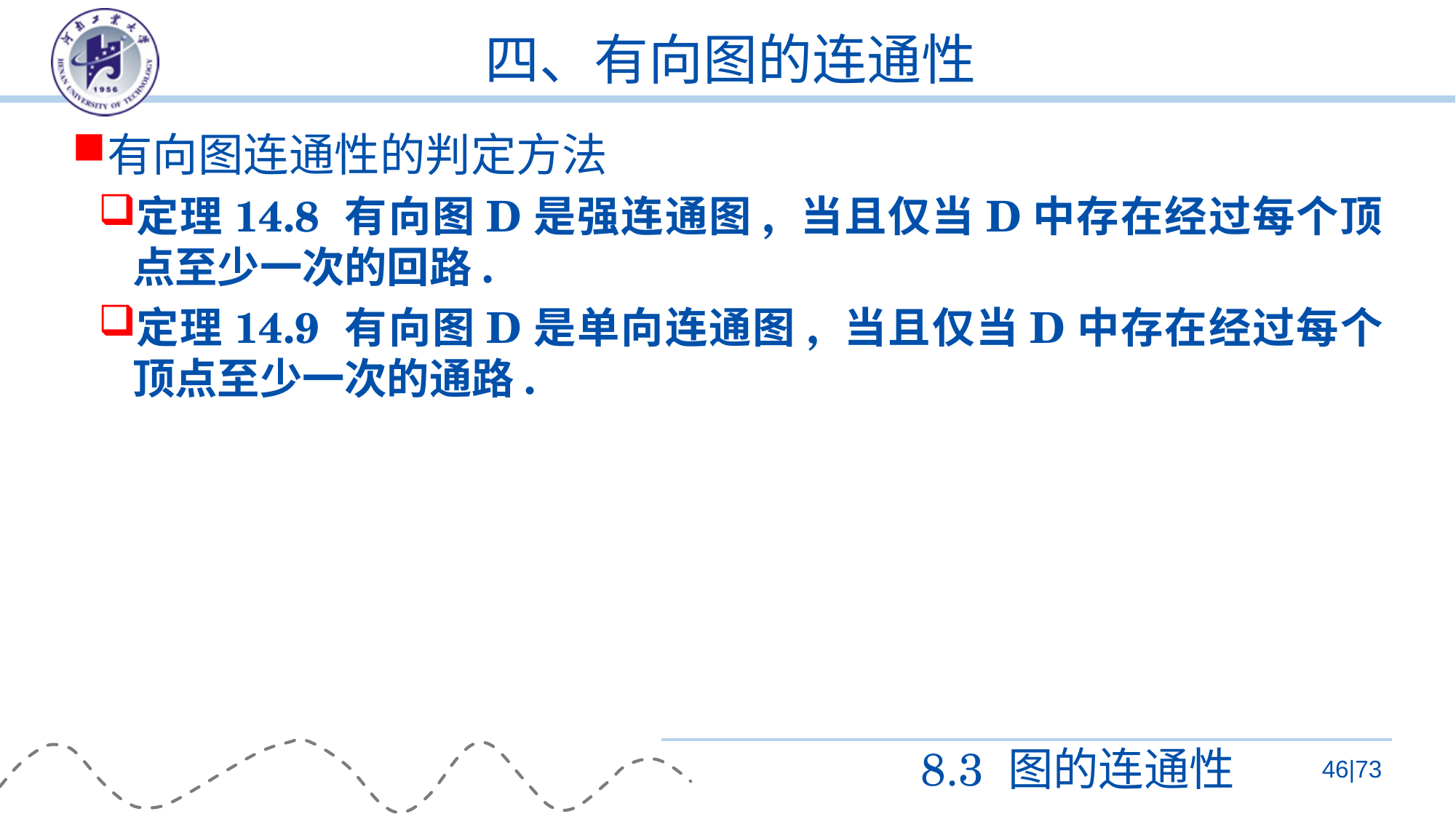

# 四、有向图的连通性
有向图连通性的判定方法
定理14.8 有向图D是强连通图, 当且仅当D中存在经过每个顶点至少一次的回路.
定理14.9 有向图D是单向连通图, 当且仅当D中存在经过每个顶点至少一次的通路.
8.3 图的连通性
46|73